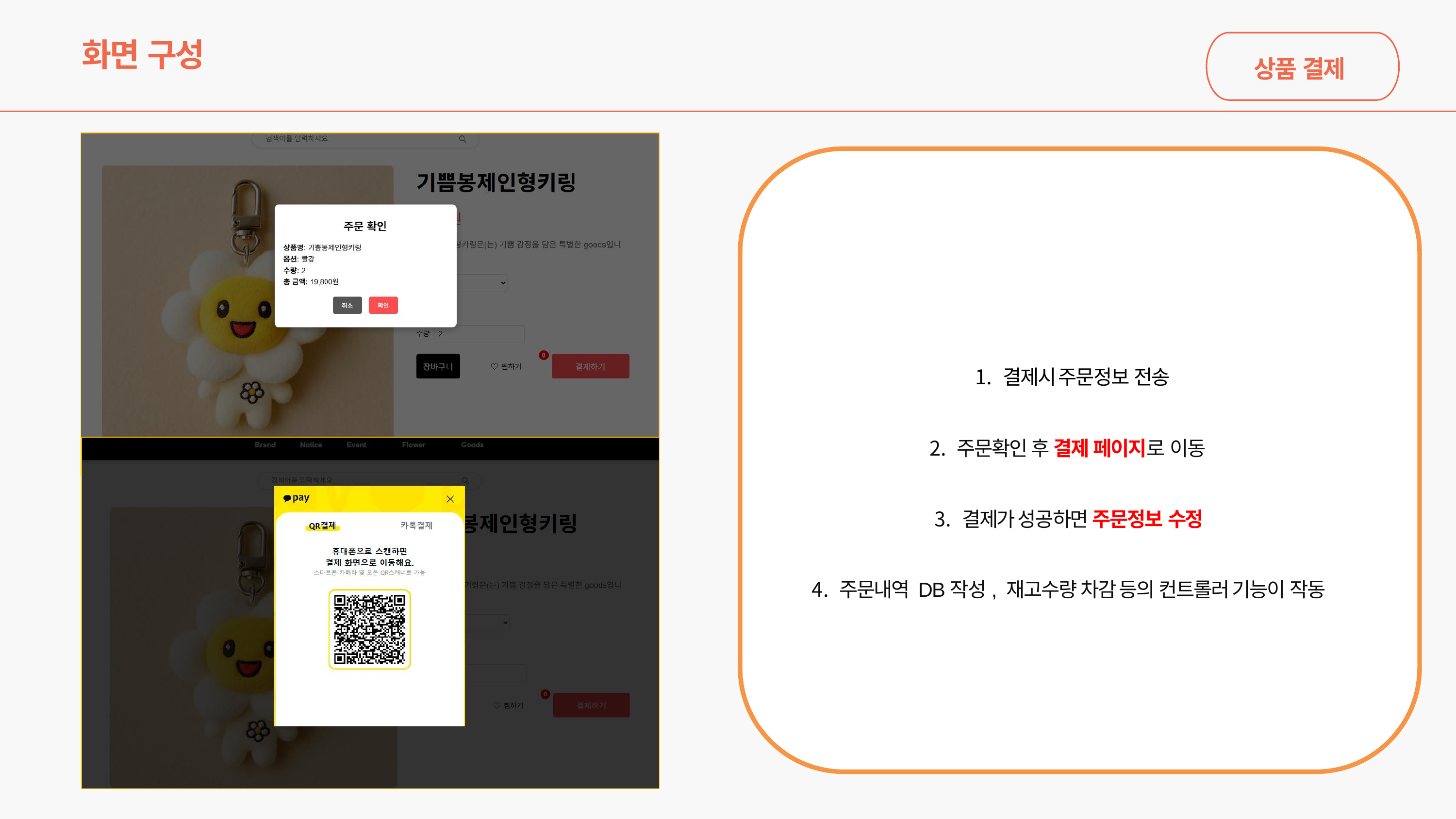

# 화면 구성
상품 결제

결제시 주문정보 전송

주문확인 후 결제 페이지로 이동

결제가 성공하면 주문정보 수정

주문내역 DB작성, 재고수량 차감 등의 컨트롤러 기능이 작동